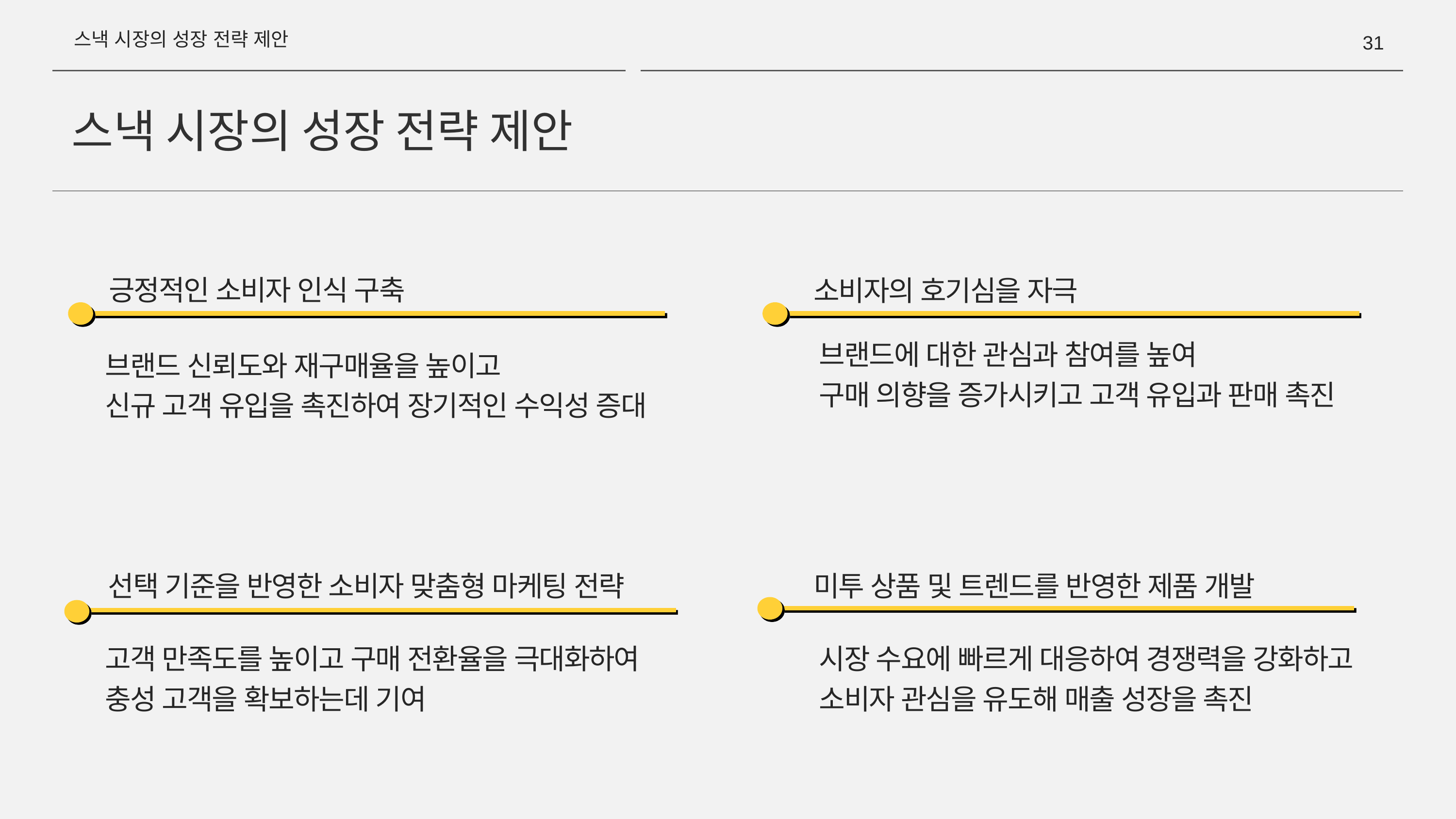

스낵 시장의 성장 전략 제안
31
스낵 시장의 성장 전략 제안
긍정적인 소비자 인식 구축
소비자의 호기심을 자극

브랜드에 대한 관심과 참여를 높여
구매 의향을 증가시키고 고객 유입과 판매 촉진
브랜드 신뢰도와 재구매율을 높이고
신규 고객 유입을 촉진하여 장기적인 수익성 증대
선택 기준을 반영한 소비자 맞춤형 마케팅 전략
미투 상품 및 트렌드를 반영한 제품 개발

고객 만족도를 높이고 구매 전환율을 극대화하여
충성 고객을 확보하는데 기여
시장 수요에 빠르게 대응하여 경쟁력을 강화하고
소비자 관심을 유도해 매출 성장을 촉진